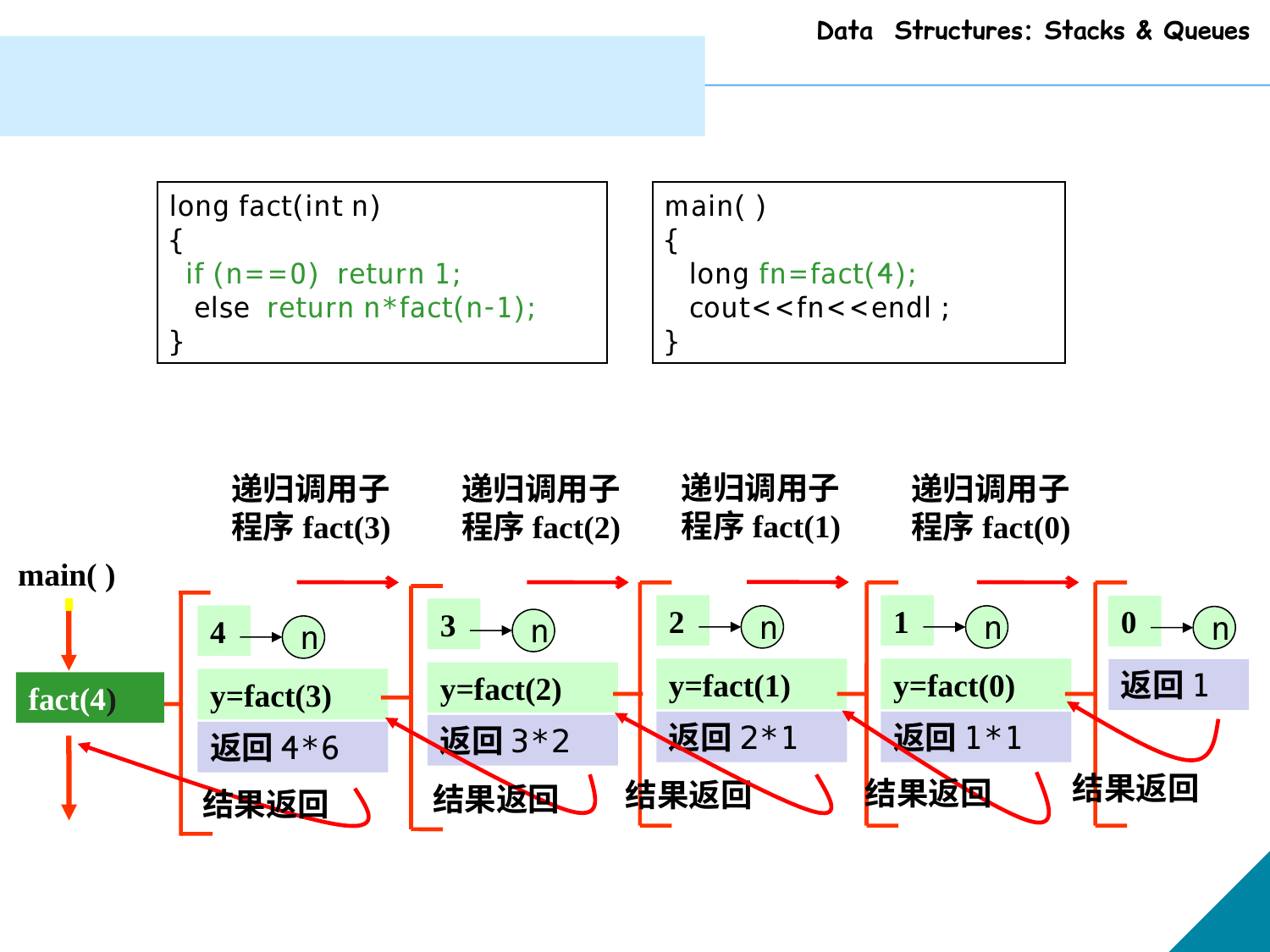

long fact(int n)
{
  if (n==0)  return 1;
   else  return n*fact(n-1);
}
main( )
{
   long fn=fact(4);
   cout<<fn<<endl ;
}
递归调用子
程序fact(1)
递归调用子
程序fact(3)
递归调用子
程序fact(2)
递归调用子
程序fact(0)
main( )

2
n

y=fact(1)
1
n

y=fact(0)
0
n

3
n

y=fact(2)

4
n

y=fact(3)
返回1
fact(4)

结果返回

结果返回
返回2*1
返回1*1

结果返回
返回3*2

结果返回
返回4*6

结果返回